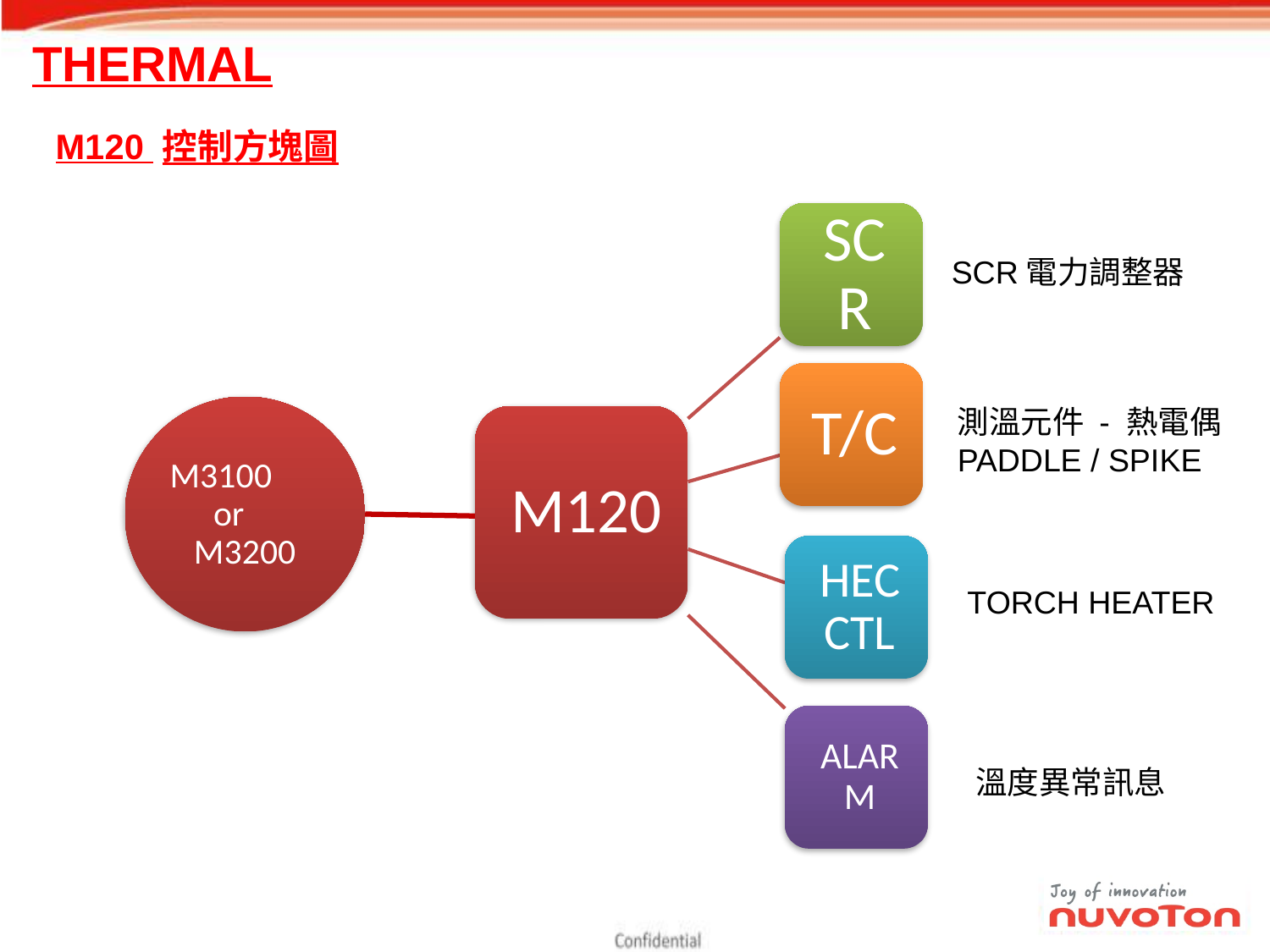

THERMAL
M120 控制方塊圖
M120
SCR
ALARM
HEC CTL
T/C
SCR電力調整器
測溫元件 - 熱電偶
PADDLE / SPIKE

M3100       or     M3200
TORCH HEATER
溫度異常訊息